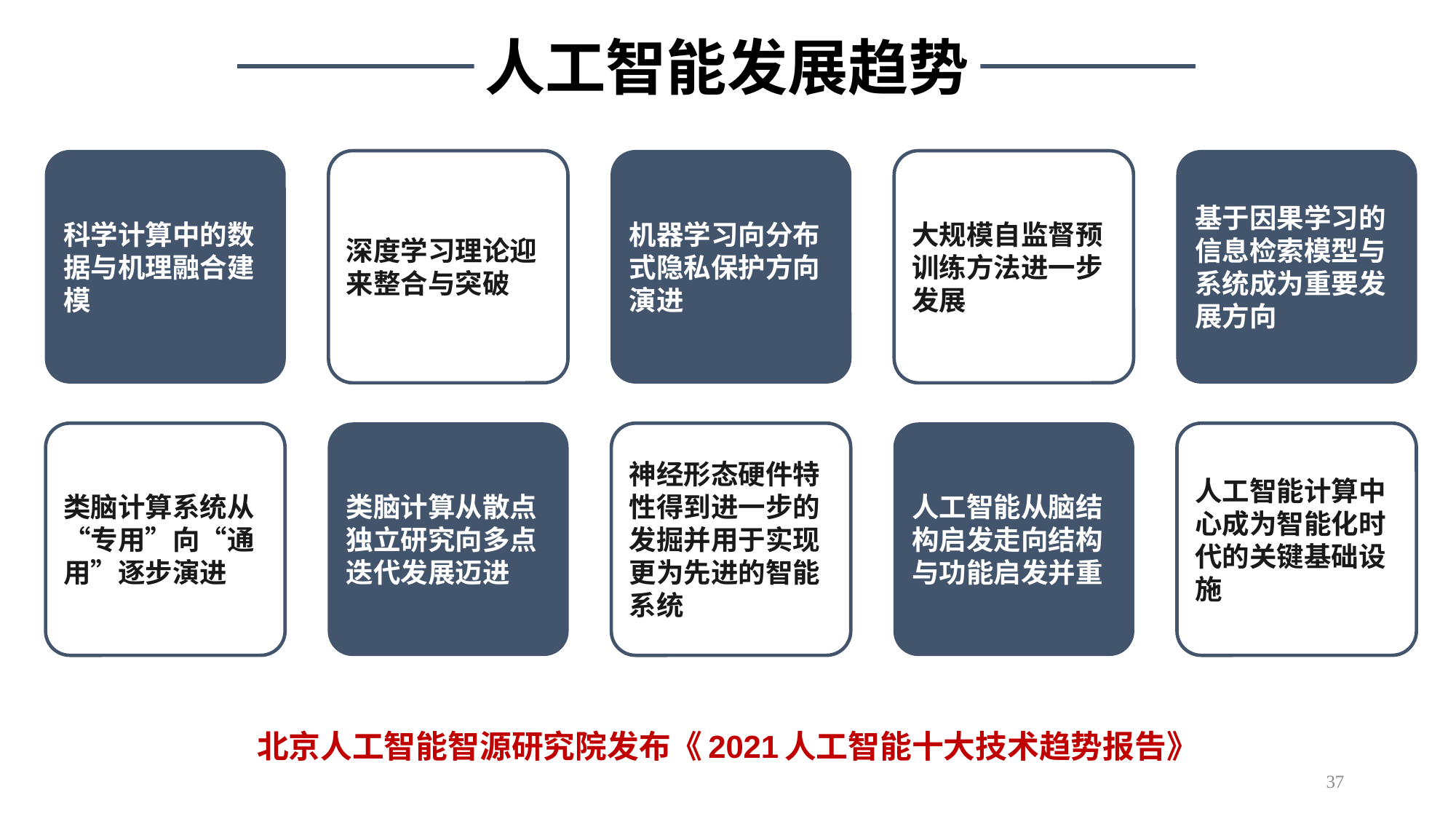

人工智能发展趋势
科学计算中的数据与机理融合建模
深度学习理论迎来整合与突破
机器学习向分布式隐私保护方向演进
大规模自监督预训练方法进一步发展
基于因果学习的信息检索模型与系统成为重要发展方向
类脑计算系统从“专用”向“通用”逐步演进
类脑计算从散点独立研究向多点迭代发展迈进
神经形态硬件特性得到进一步的发掘并用于实现更为先进的智能系统
人工智能从脑结构启发走向结构与功能启发并重
人工智能计算中心成为智能化时代的关键基础设施
北京人工智能智源研究院发布《2021人工智能十大技术趋势报告》
37